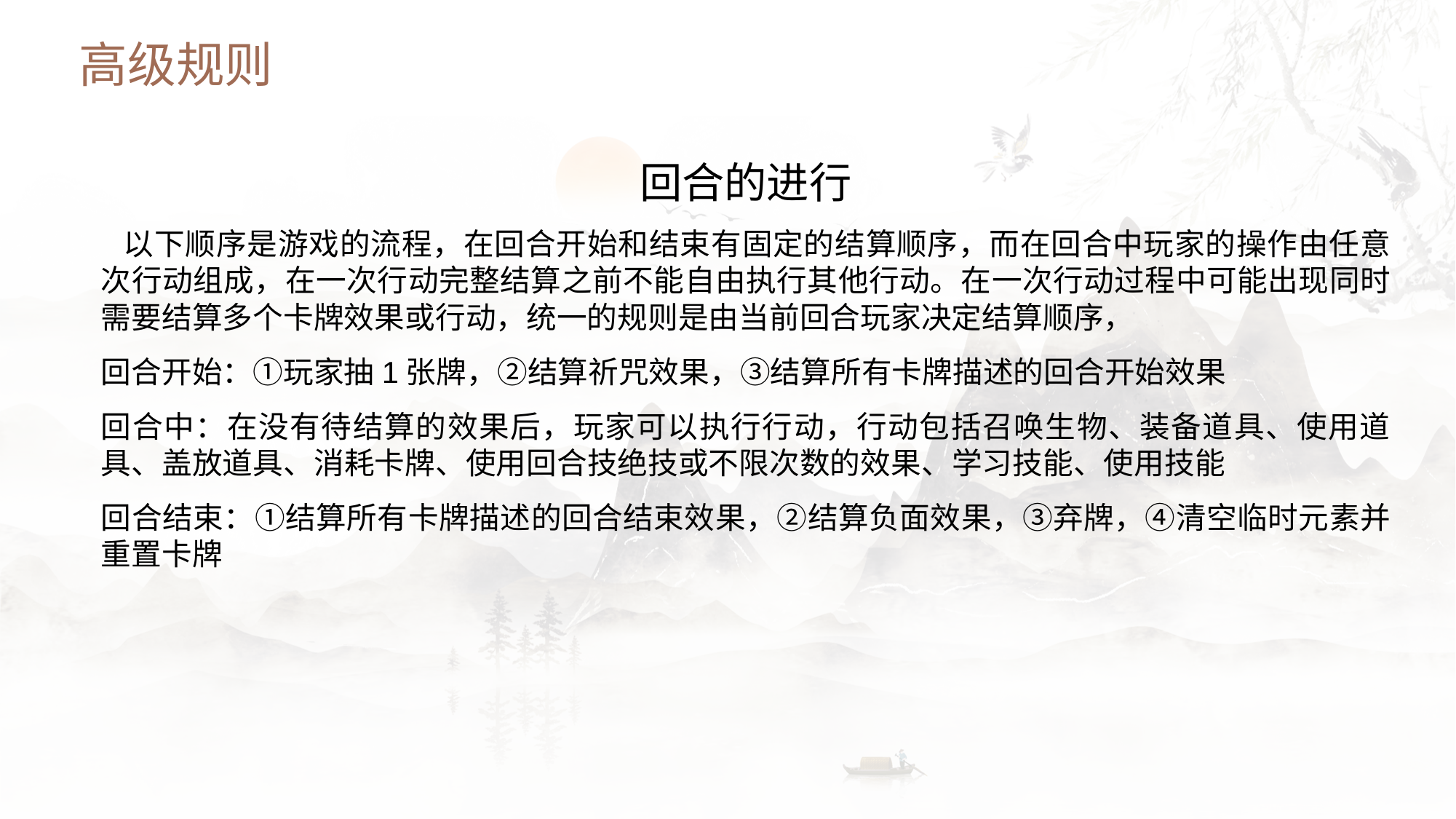

高级规则
回合的进行
  以下顺序是游戏的流程，在回合开始和结束有固定的结算顺序，而在回合中玩家的操作由任意次行动组成，在一次行动完整结算之前不能自由执行其他行动。在一次行动过程中可能出现同时需要结算多个卡牌效果或行动，统一的规则是由当前回合玩家决定结算顺序，
回合开始：①玩家抽1张牌，②结算祈咒效果，③结算所有卡牌描述的回合开始效果
回合中：在没有待结算的效果后，玩家可以执行行动，行动包括召唤生物、装备道具、使用道具、盖放道具、消耗卡牌、使用回合技绝技或不限次数的效果、学习技能、使用技能
回合结束：①结算所有卡牌描述的回合结束效果，②结算负面效果，③弃牌，④清空临时元素并重置卡牌